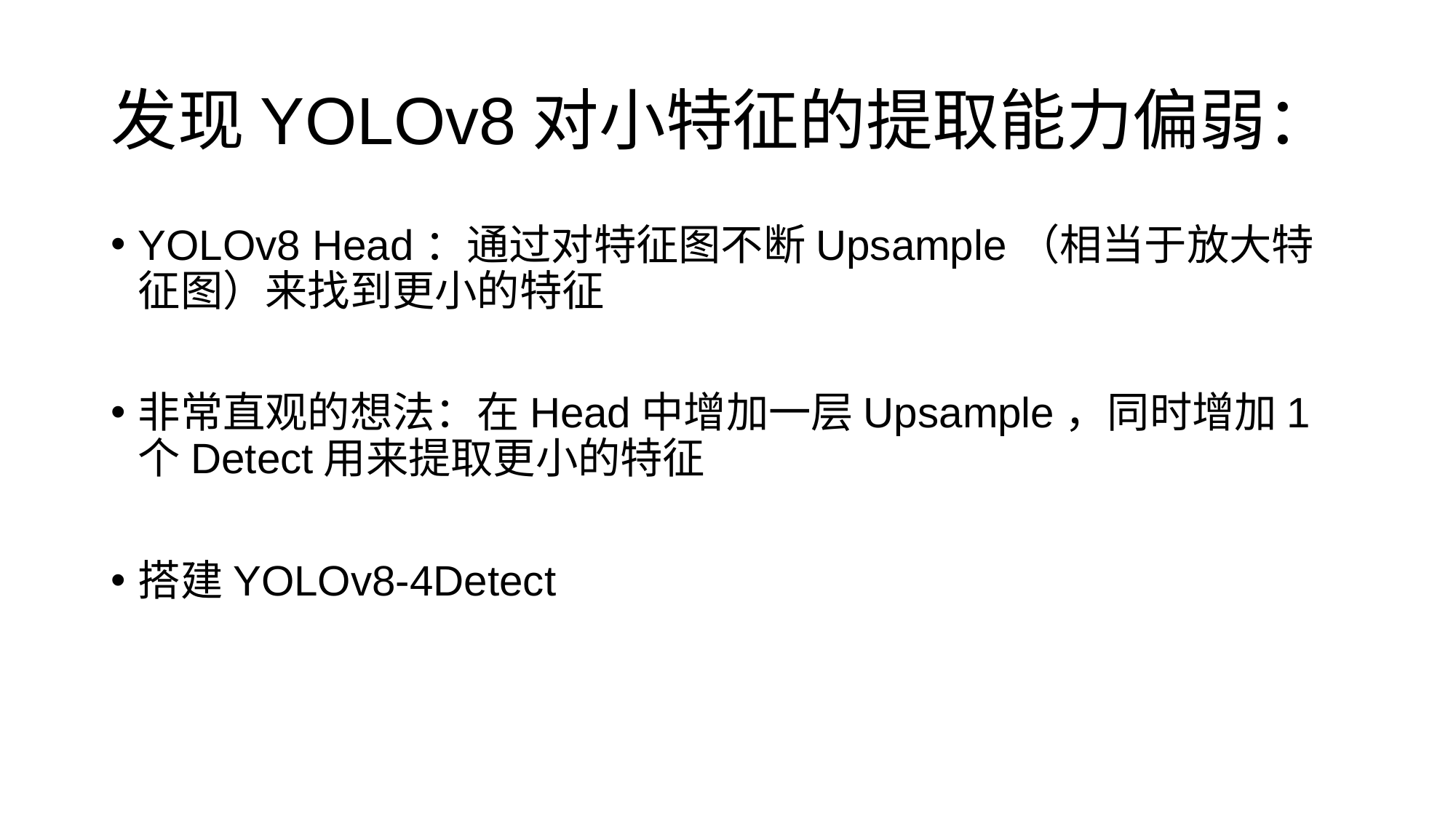

# 发现YOLOv8对小特征的提取能力偏弱：
YOLOv8 Head：通过对特征图不断Upsample（相当于放大特征图）来找到更小的特征

非常直观的想法：在Head中增加一层Upsample，同时增加1个Detect用来提取更小的特征

搭建YOLOv8-4Detect